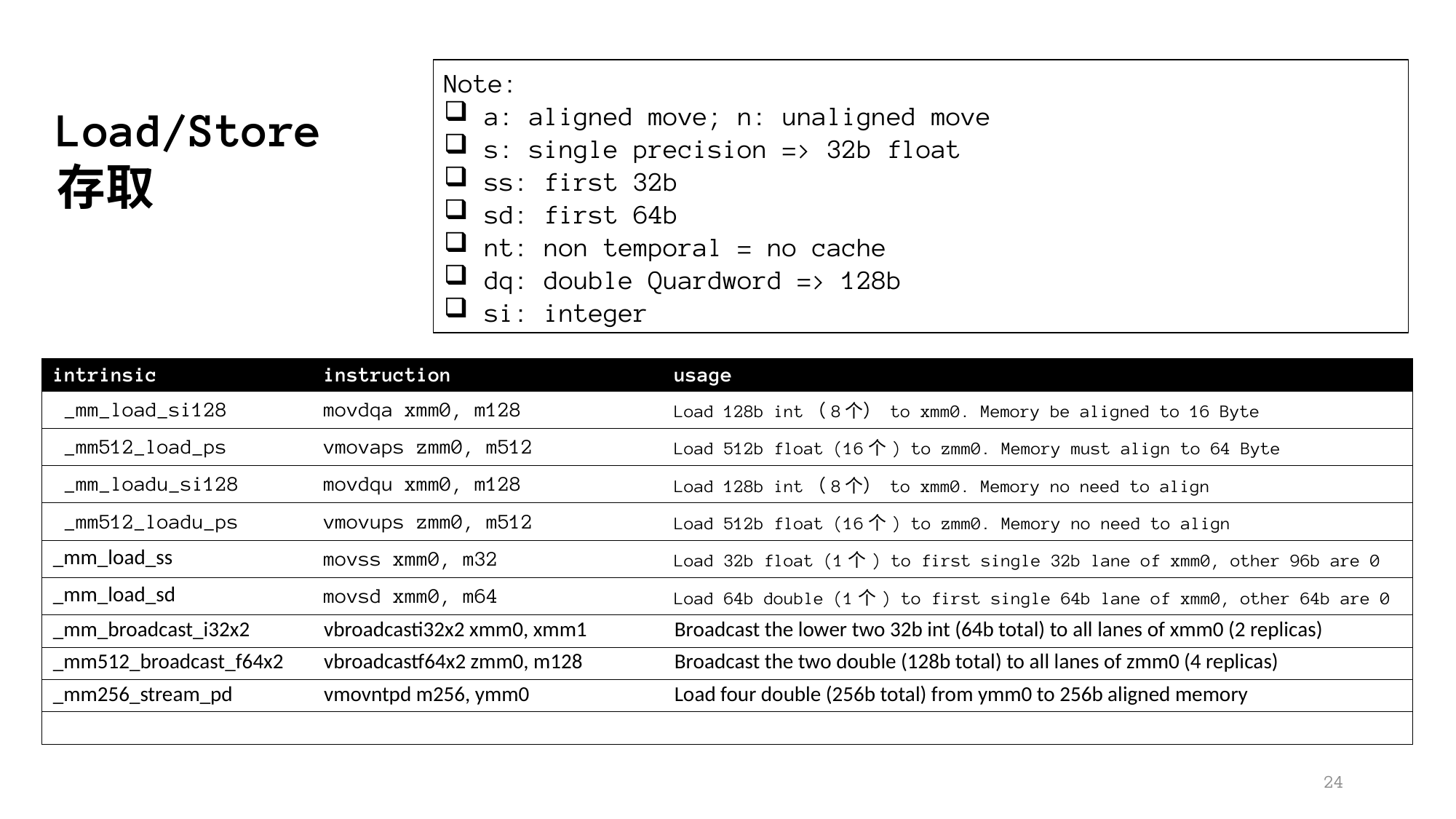

Note:
a: aligned move; n: unaligned move
s: single precision => 32b float
ss: first 32b
sd: first 64b
nt: non temporal = no cache
dq: double Quardword => 128b
si: integer
Load/Store
存取
| intrinsic | instruction | usage |
| --- | --- | --- |
| \_mm\_load\_si128 | movdqa xmm0, m128 | Load 128b int（8个） to xmm0. Memory be aligned to 16 Byte |
| \_mm512\_load\_ps | vmovaps zmm0, m512 | Load 512b float (16个) to zmm0. Memory must align to 64 Byte |
| \_mm\_loadu\_si128 | movdqu xmm0, m128 | Load 128b int（8个） to xmm0. Memory no need to align |
| \_mm512\_loadu\_ps | vmovups zmm0, m512 | Load 512b float (16个) to zmm0. Memory no need to align |
| \_mm\_load\_ss | movss xmm0, m32 | Load 32b float (1个) to first single 32b lane of xmm0, other 96b are 0 |
| \_mm\_load\_sd | movsd xmm0, m64 | Load 64b double (1个) to first single 64b lane of xmm0, other 64b are 0 |
| \_mm\_broadcast\_i32x2 | vbroadcasti32x2 xmm0, xmm1 | Broadcast the lower two 32b int (64b total) to all lanes of xmm0 (2 replicas) |
| \_mm512\_broadcast\_f64x2 | vbroadcastf64x2 zmm0, m128 | Broadcast the two double (128b total) to all lanes of zmm0 (4 replicas) |
| \_mm256\_stream\_pd | vmovntpd m256, ymm0 | Load four double (256b total) from ymm0 to 256b aligned memory |
|  |  |  |
24